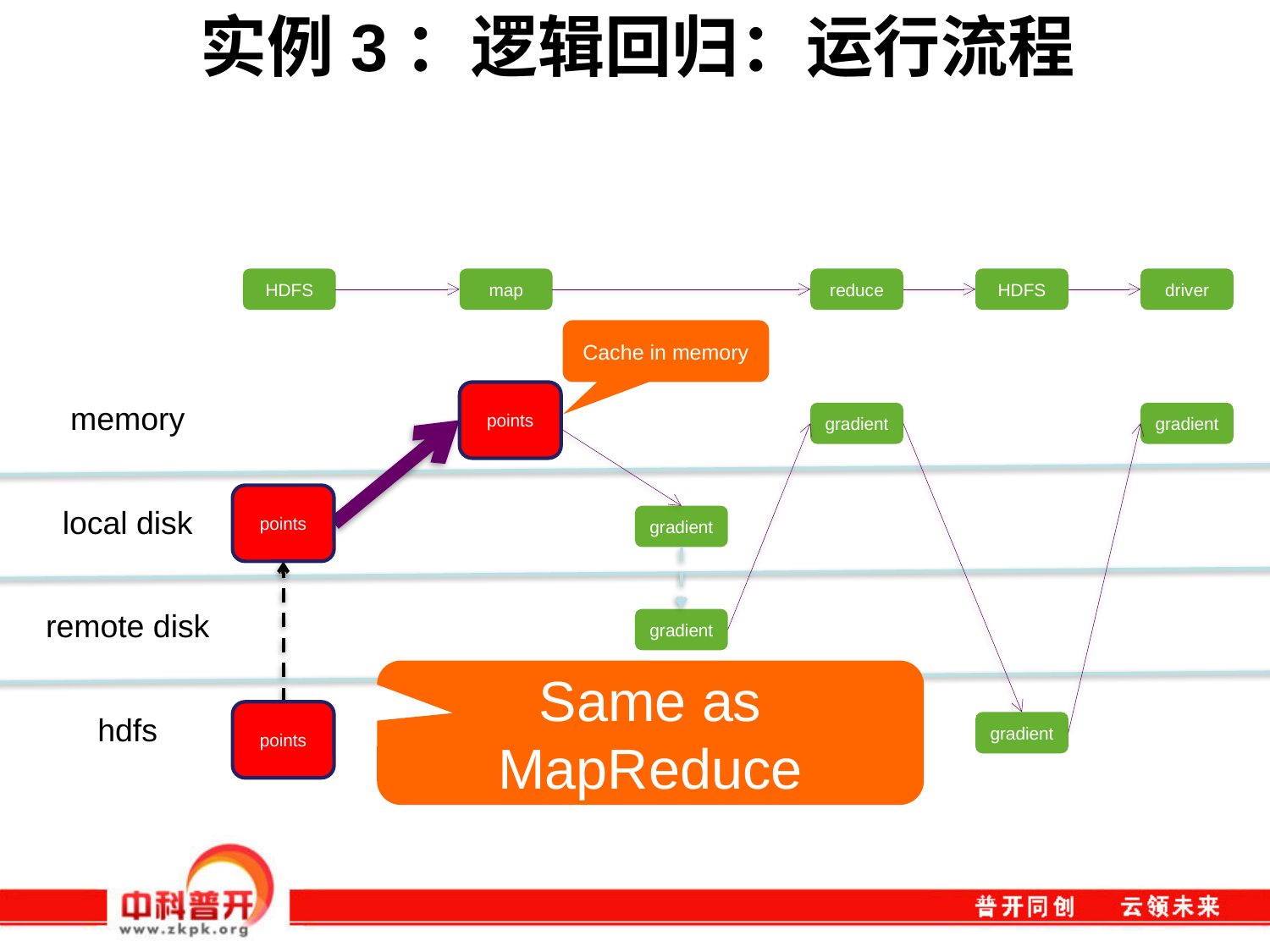

# 实例3：逻辑回归：运行流程
HDFS
map
reduce
HDFS
driver
Cache in memory
points
gradient
gradient
points
gradient
gradient
points
gradient
memory
local disk
remote disk
Same as MapReduce
hdfs